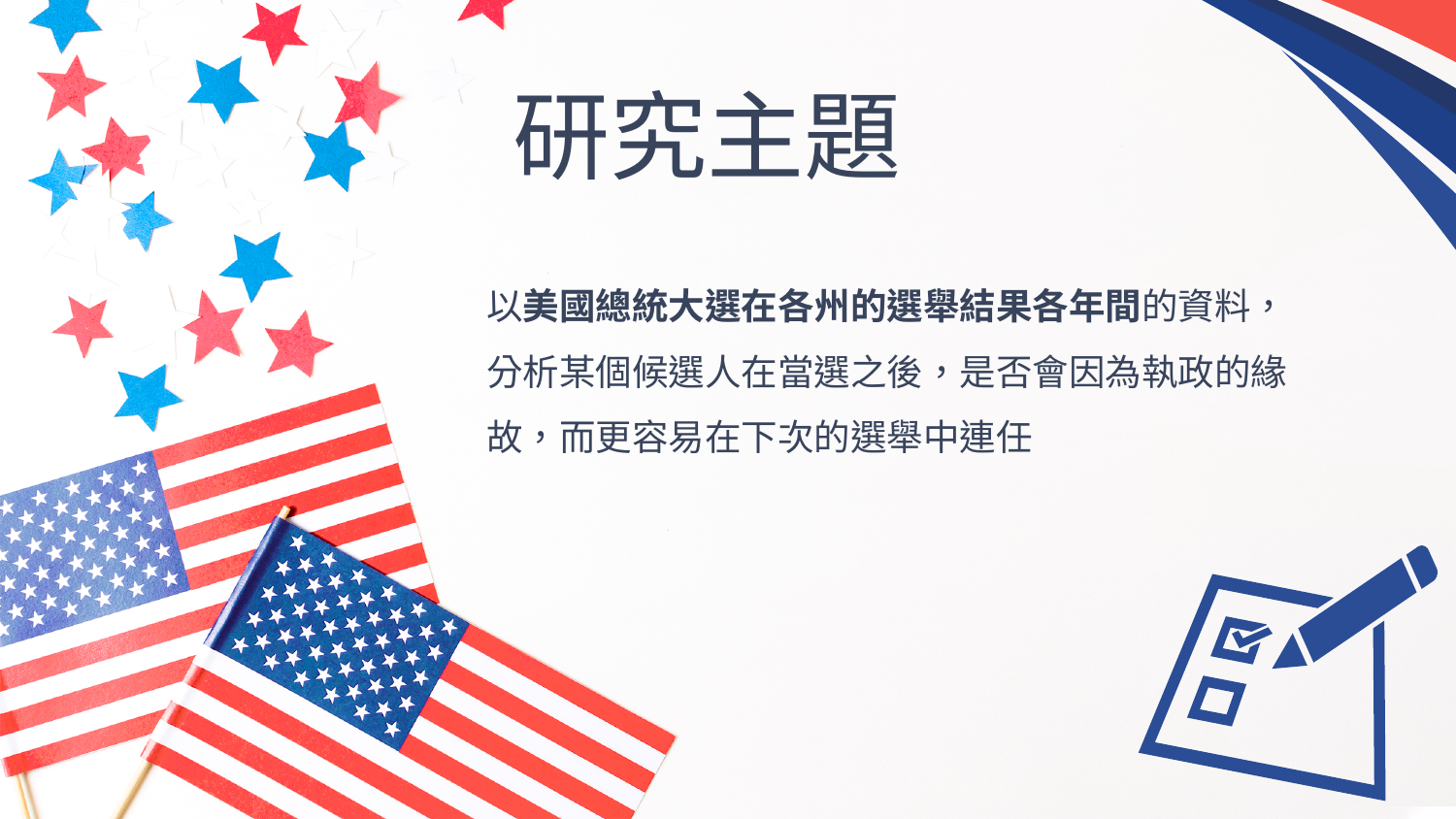

研究主題
# 以美國總統大選在各州的選舉結果各年間的資料，分析某個候選人在當選之後，是否會因為執政的緣故，而更容易在下次的選舉中連任